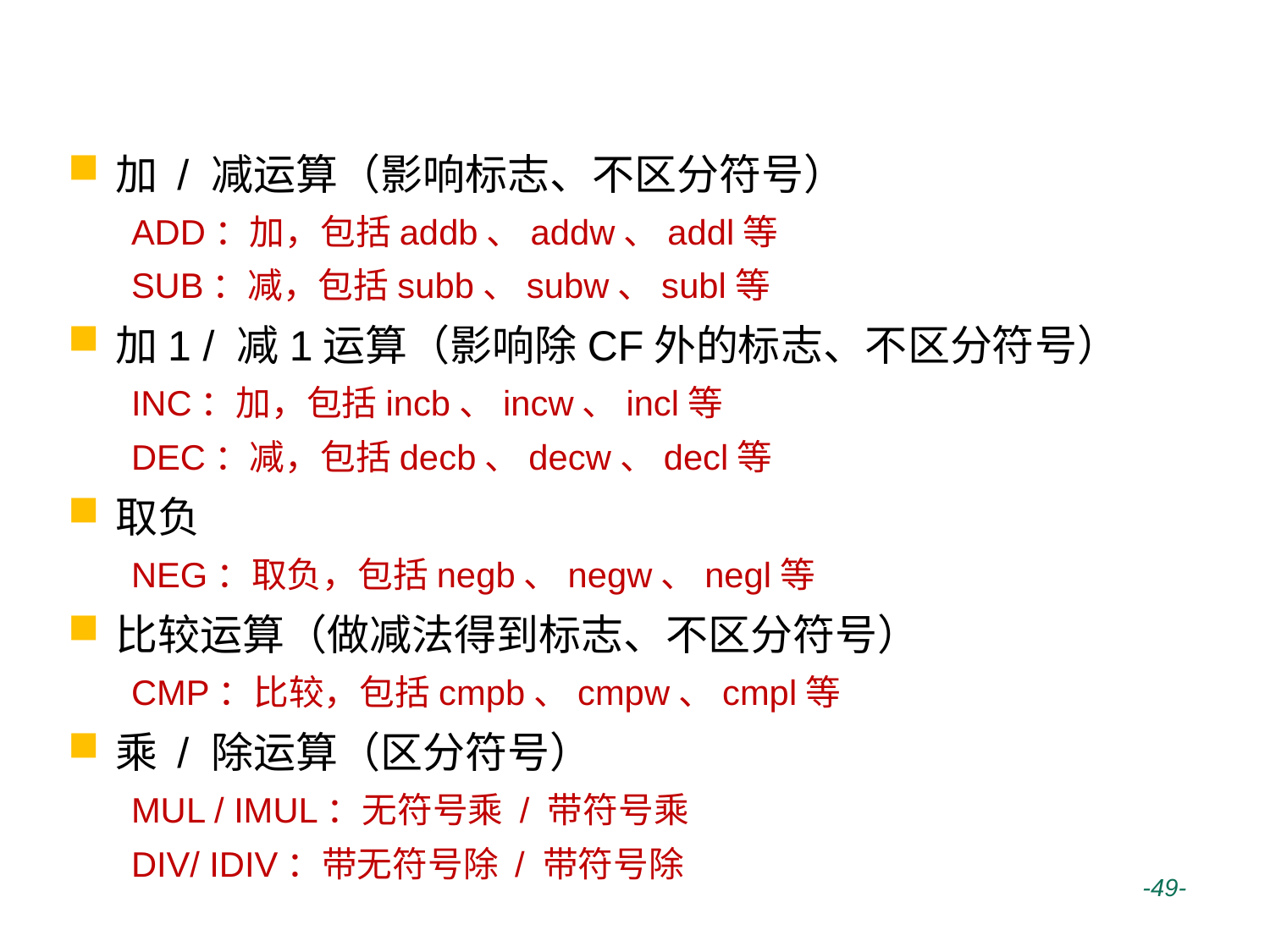

# IA-32常用指令类型---定点运算类型
加 / 减运算（影响标志、不区分符号）
ADD：加，包括addb、addw、addl等
SUB：减，包括subb、subw、subl等
加1 / 减1运算（影响除CF外的标志、不区分符号）
INC：加，包括incb、incw、incl等
DEC：减，包括decb、decw、decl等
取负
NEG：取负，包括negb、negw、negl等
比较运算（做减法得到标志、不区分符号）
CMP：比较，包括cmpb、cmpw、cmpl等
乘 / 除运算（区分符号）
MUL / IMUL：无符号乘 / 带符号乘
DIV/ IDIV：带无符号除 / 带符号除

 -49-